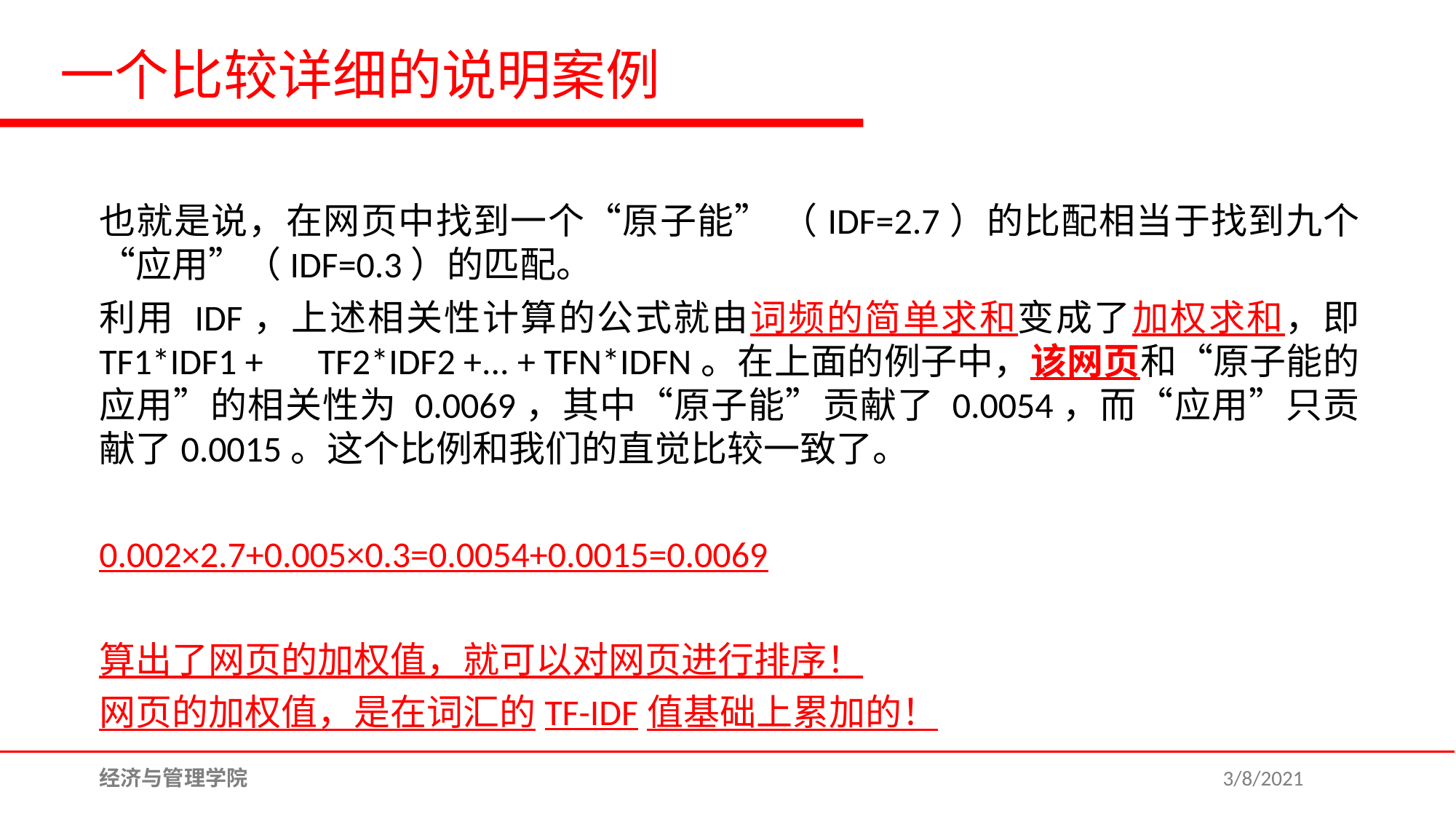

一个比较详细的说明案例
也就是说，在网页中找到一个“原子能” （IDF=2.7）的比配相当于找到九个“应用”（IDF=0.3）的匹配。
利用 IDF，上述相关性计算的公式就由词频的简单求和变成了加权求和，即 TF1*IDF1 +　TF2*IDF2 +... + TFN*IDFN。在上面的例子中，该网页和“原子能的应用”的相关性为 0.0069，其中“原子能”贡献了 0.0054，而“应用”只贡献了0.0015。这个比例和我们的直觉比较一致了。

0.002×2.7+0.005×0.3=0.0054+0.0015=0.0069

算出了网页的加权值，就可以对网页进行排序！
网页的加权值，是在词汇的TF-IDF值基础上累加的！